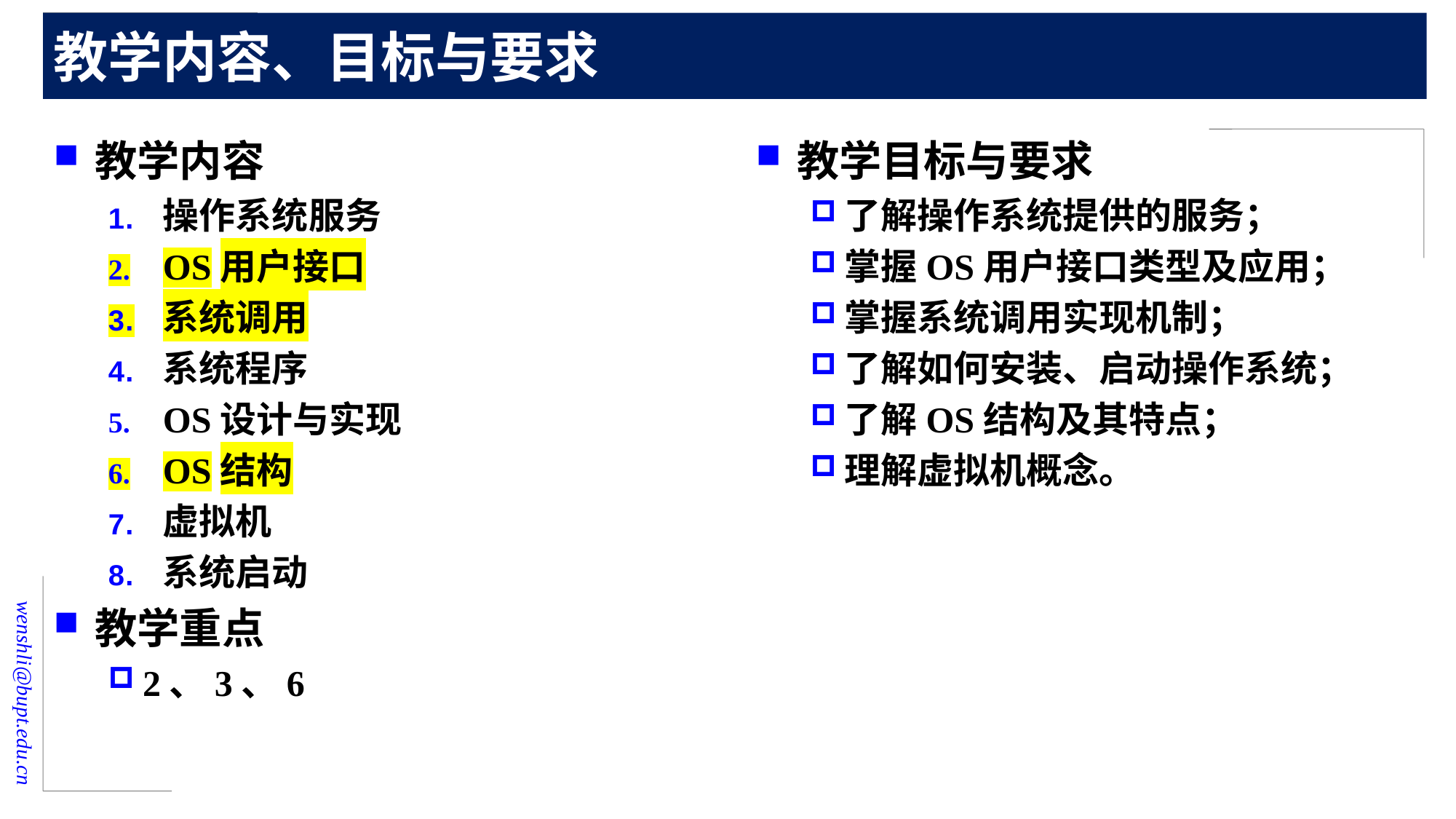

# 教学内容、目标与要求
教学内容
操作系统服务
OS用户接口
系统调用
系统程序
OS设计与实现
OS结构
虚拟机
系统启动
教学重点
2、3、6
教学目标与要求
了解操作系统提供的服务；
掌握OS用户接口类型及应用；
掌握系统调用实现机制；
了解如何安装、启动操作系统；
了解OS结构及其特点；
理解虚拟机概念。

2